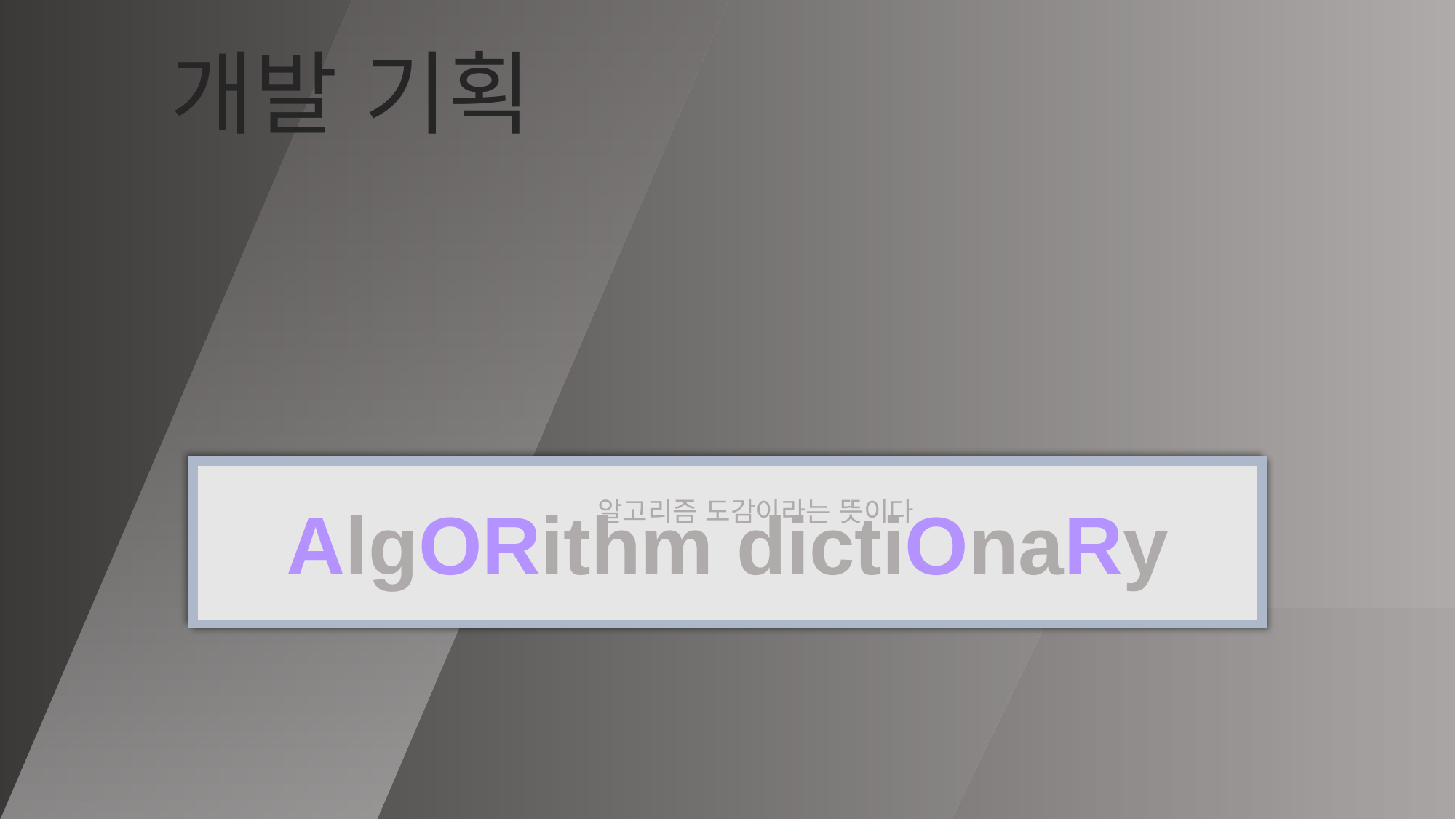

# 개발 기획

AlgORithm dictiOnaRy
알고리즘 도감이라는 뜻이다